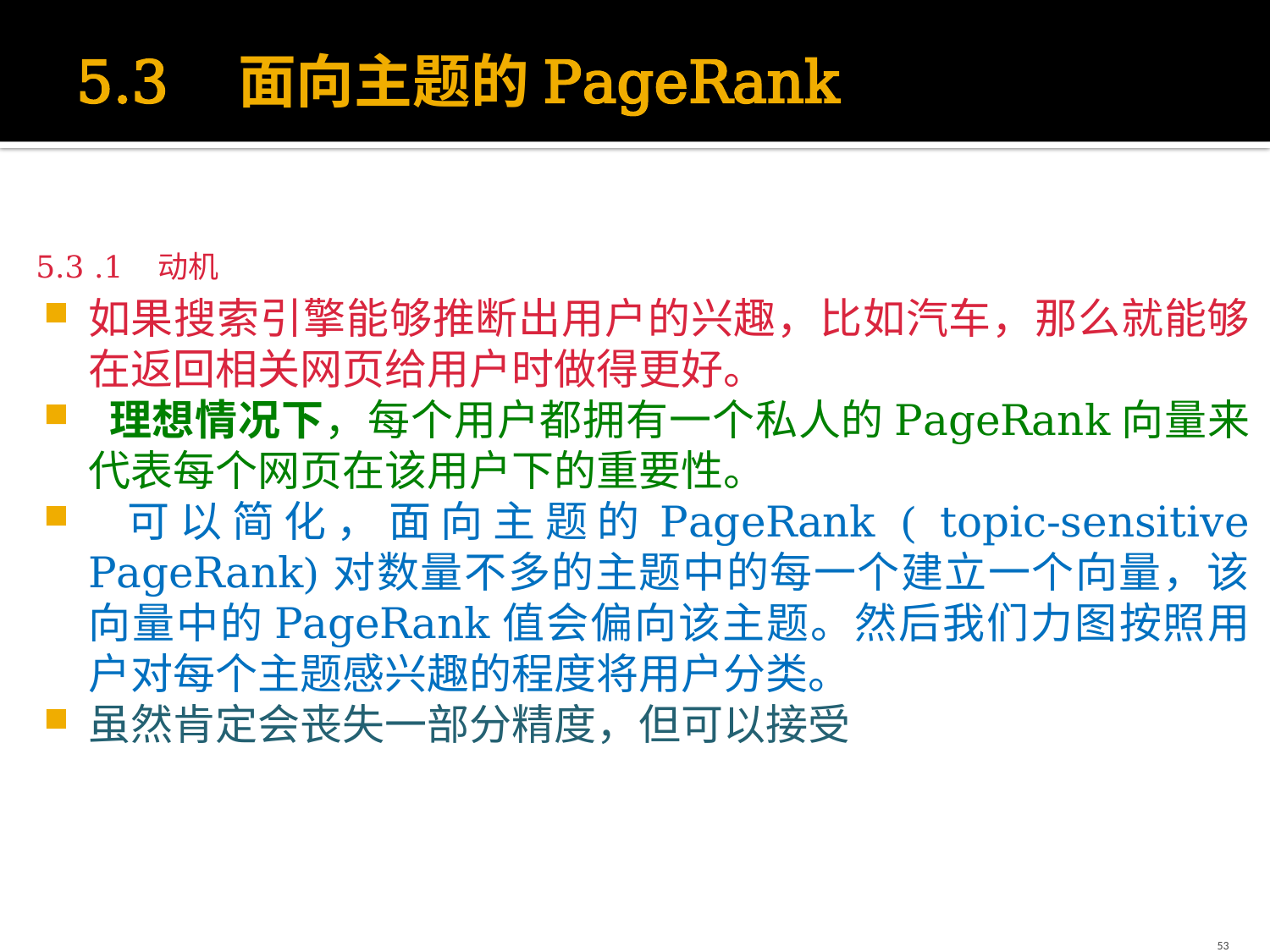

# 5.3   面向主题的PageRank
5.3 .1   动机

如果搜索引擎能够推断出用户的兴趣，比如汽车，那么就能够在返回相关网页给用户时做得更好。
 理想情况下，每个用户都拥有一个私人的PageRank向量来代表每个网页在该用户下的重要性。
 可以简化，面向主题的PageRank ( topic-sensitive PageRank)对数量不多的主题中的每一个建立一个向量，该向量中的PageRank值会偏向该主题。然后我们力图按照用户对每个主题感兴趣的程度将用户分类。
虽然肯定会丧失一部分精度，但可以接受
53